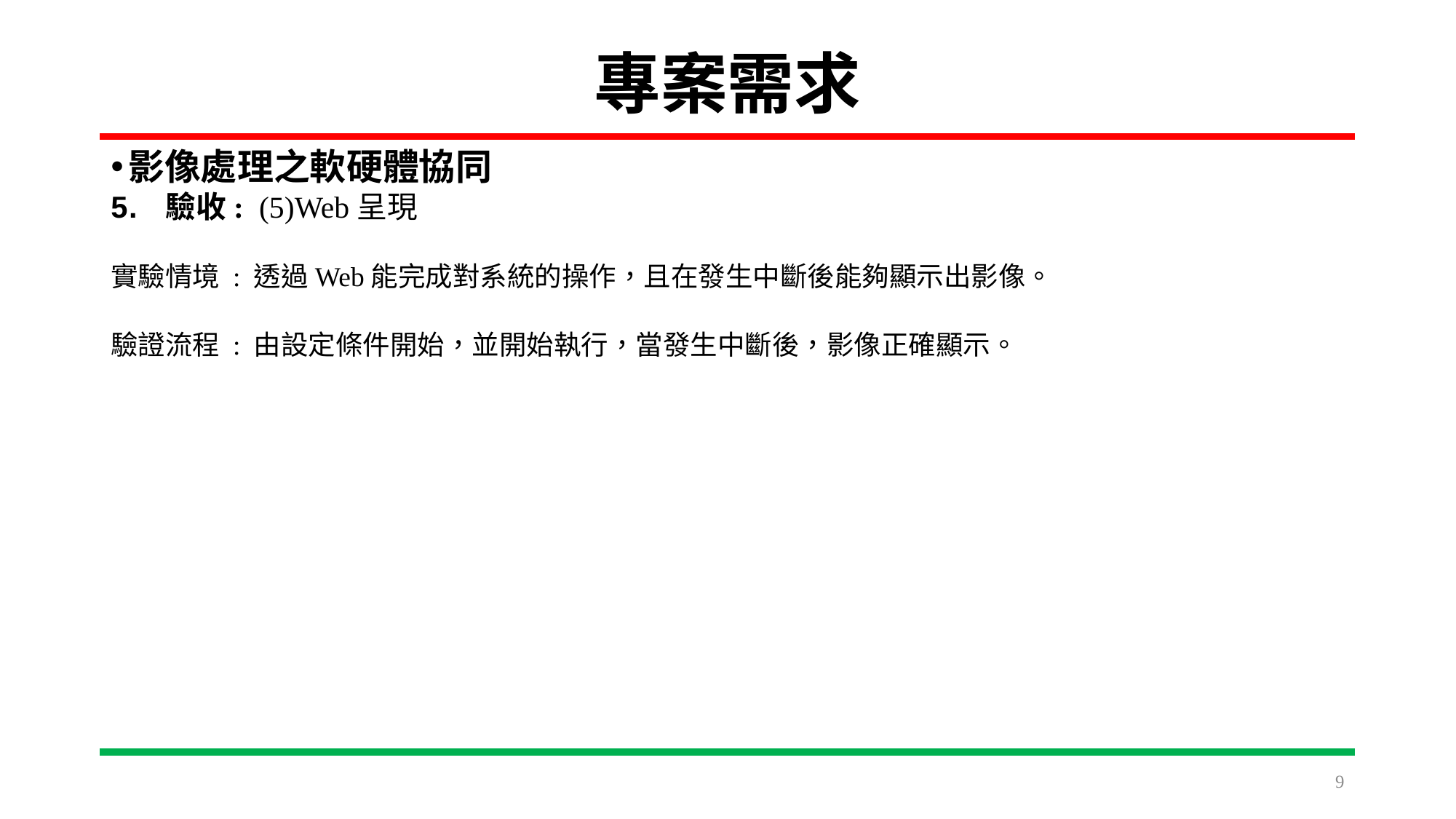

# 專案需求
影像處理之軟硬體協同
驗收:  (5)Web呈現

實驗情境 : 透過Web能完成對系統的操作，且在發生中斷後能夠顯示出影像。

驗證流程 : 由設定條件開始，並開始執行，當發生中斷後，影像正確顯示。
9